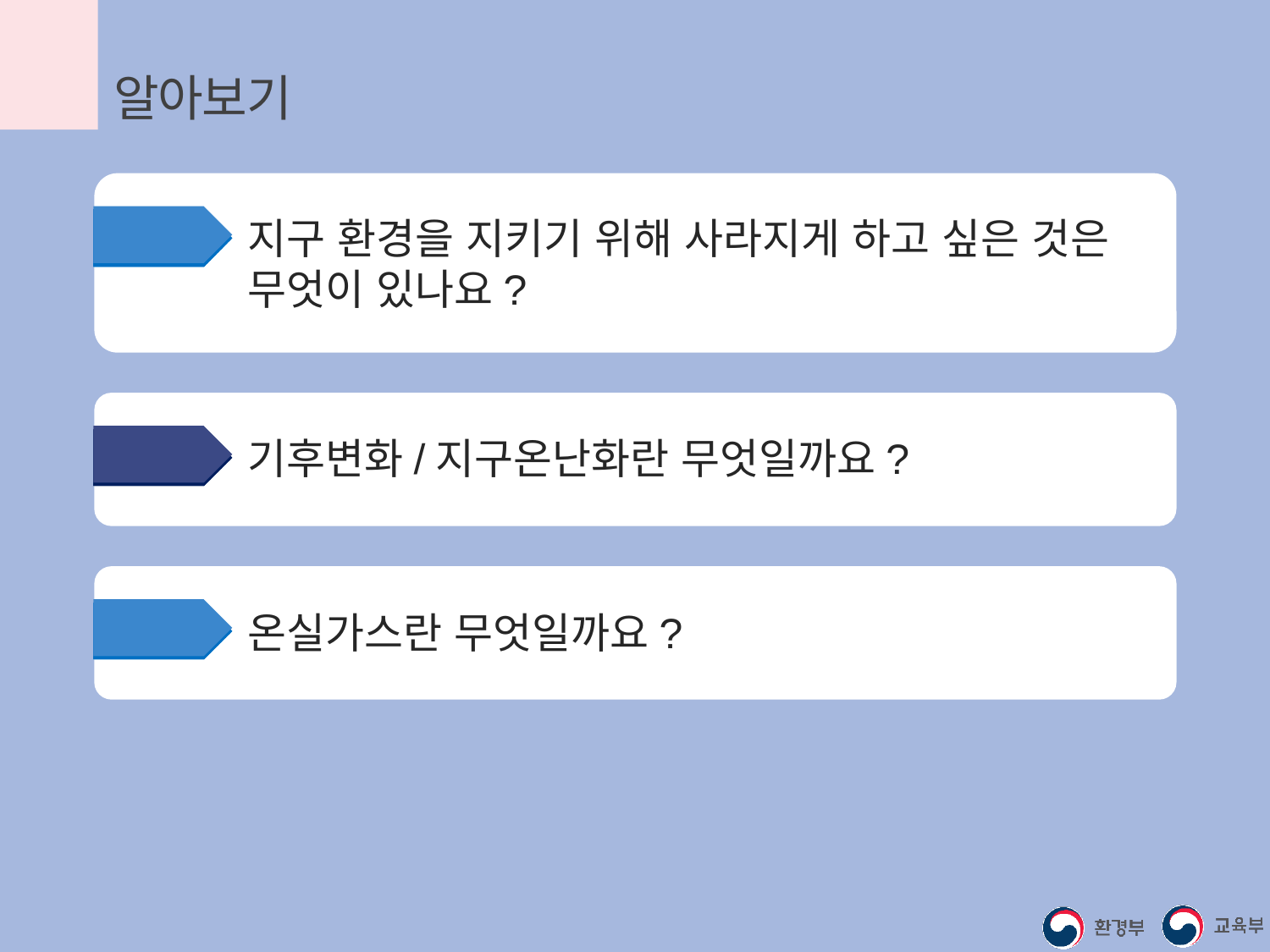

알아보기

Q1
지구 환경을 지키기 위해 사라지게 하고 싶은 것은 무엇이 있나요?

Q2
기후변화/지구온난화란 무엇일까요?

Q3
온실가스란 무엇일까요?